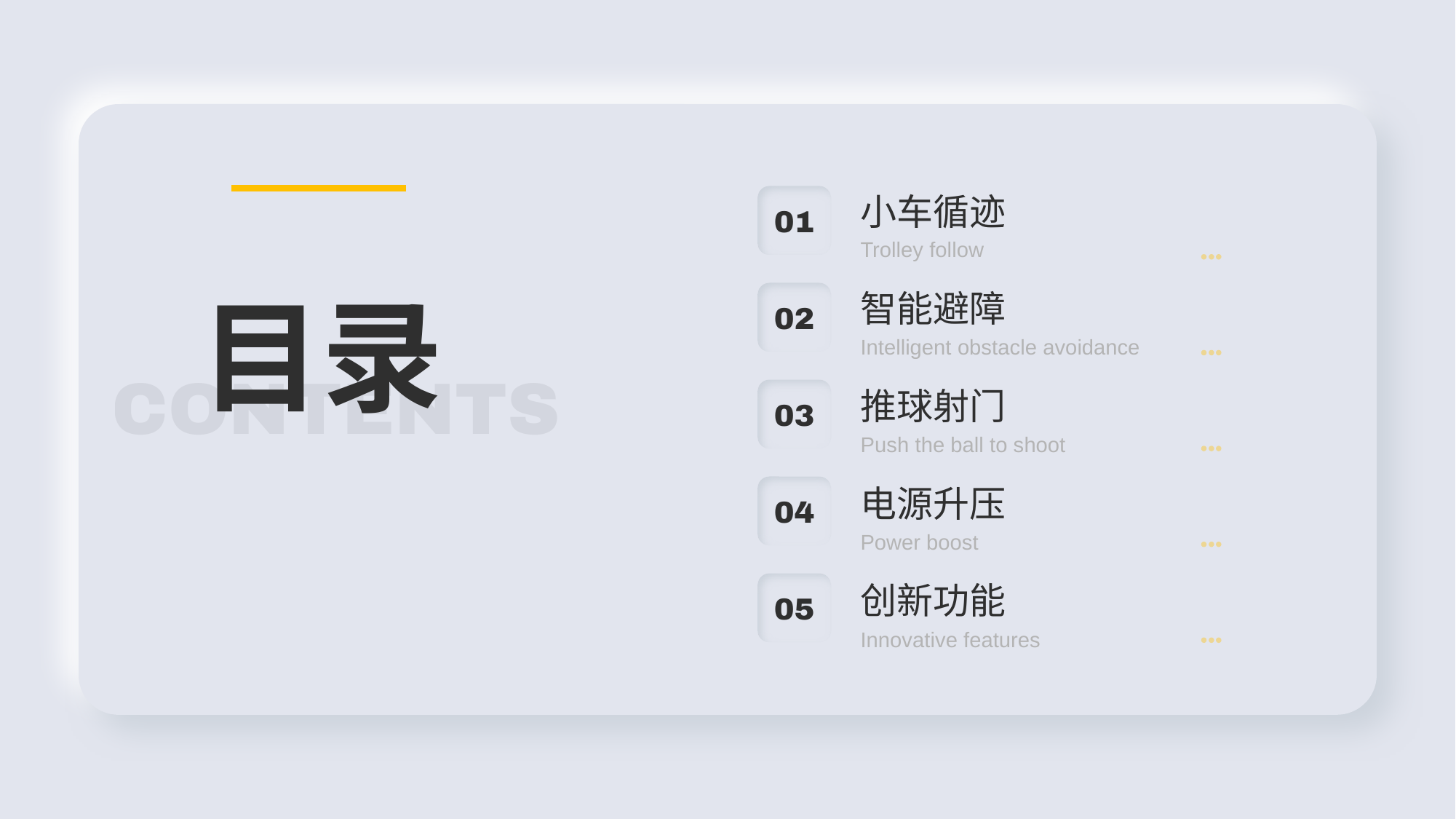

01
小车循迹
Trolley follow

02
智能避障
Intelligent obstacle avoidance

03
推球射门
Push the ball to shoot

04
电源升压
Power boost

05
创新功能
Innovative features

CONTENTS